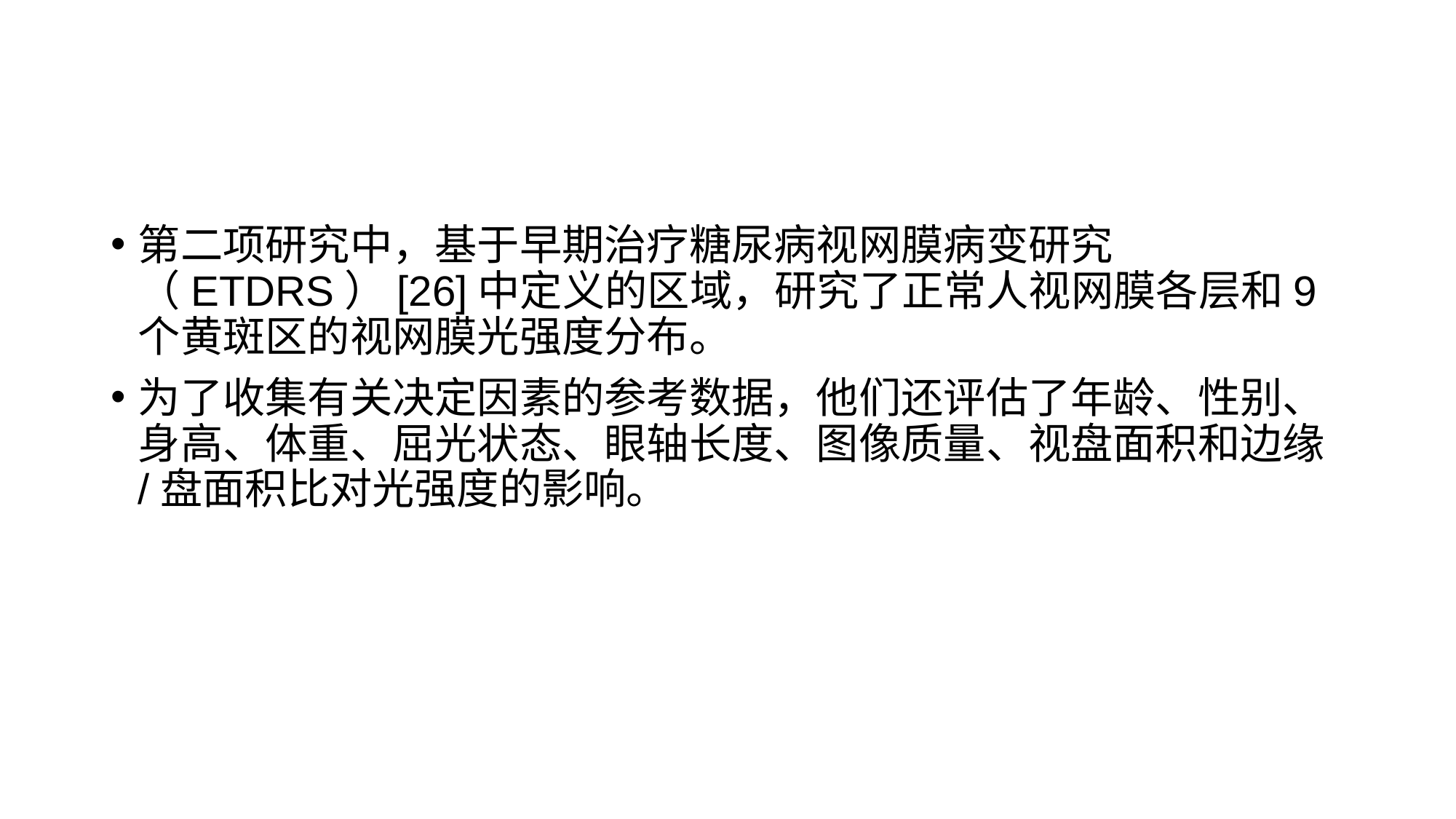

#
第二项研究中，基于早期治疗糖尿病视网膜病变研究（ETDRS）[26]中定义的区域，研究了正常人视网膜各层和9个黄斑区的视网膜光强度分布。
为了收集有关决定因素的参考数据，他们还评估了年龄、性别、身高、体重、屈光状态、眼轴长度、图像质量、视盘面积和边缘/盘面积比对光强度的影响。